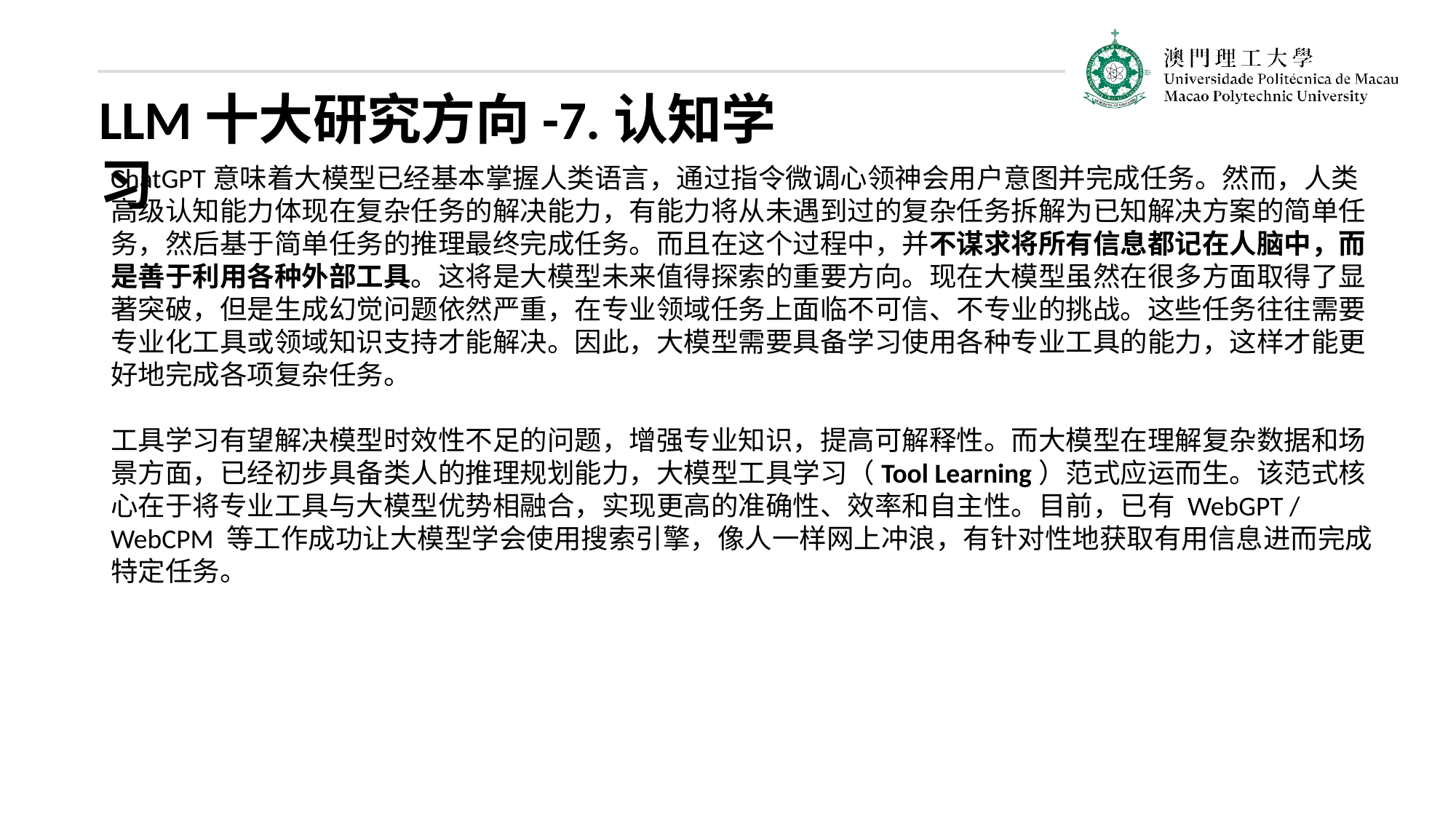

LLM十大研究方向-7.认知学习
ChatGPT意味着大模型已经基本掌握人类语言，通过指令微调心领神会用户意图并完成任务。然而，人类高级认知能力体现在复杂任务的解决能力，有能力将从未遇到过的复杂任务拆解为已知解决方案的简单任务，然后基于简单任务的推理最终完成任务。而且在这个过程中，并不谋求将所有信息都记在人脑中，而是善于利用各种外部工具。这将是大模型未来值得探索的重要方向。现在大模型虽然在很多方面取得了显著突破，但是生成幻觉问题依然严重，在专业领域任务上面临不可信、不专业的挑战。这些任务往往需要专业化工具或领域知识支持才能解决。因此，大模型需要具备学习使用各种专业工具的能力，这样才能更好地完成各项复杂任务。

工具学习有望解决模型时效性不足的问题，增强专业知识，提高可解释性。而大模型在理解复杂数据和场景方面，已经初步具备类人的推理规划能力，大模型工具学习（Tool Learning）范式应运而生。该范式核心在于将专业工具与大模型优势相融合，实现更高的准确性、效率和自主性。目前，已有 WebGPT / WebCPM 等工作成功让大模型学会使用搜索引擎，像人一样网上冲浪，有针对性地获取有用信息进而完成特定任务。